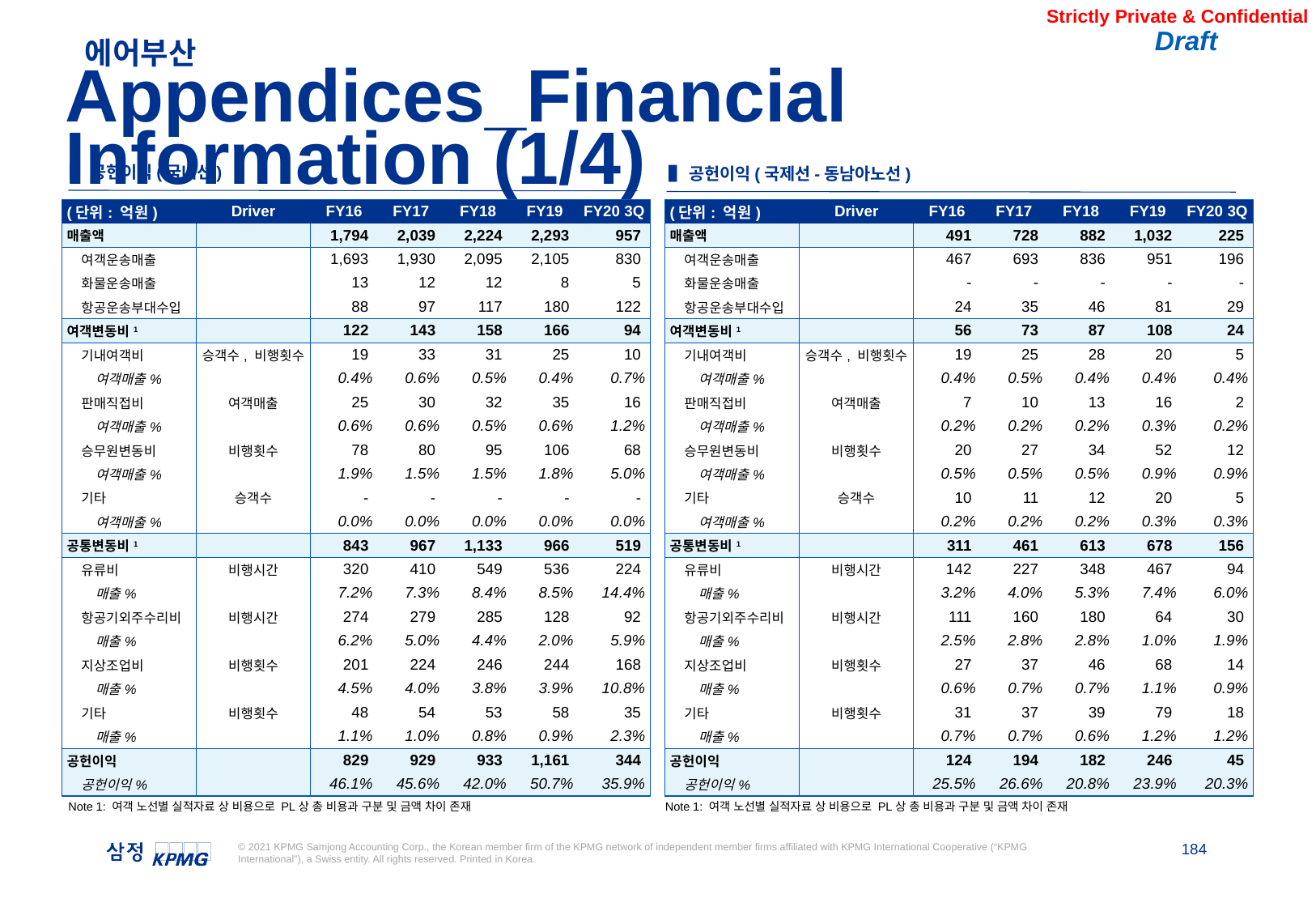

에어부산
Appendices_Financial Information (1/4)
▌공헌이익(국내선)

▌공헌이익(국제선-동남아노선)

| (단위: 억원) | Driver | FY16 | FY17 | FY18 | FY19 | FY20 3Q |
| --- | --- | --- | --- | --- | --- | --- |
| 매출액 |  | 1,794 | 2,039 | 2,224 | 2,293 | 957 |
| 여객운송매출 |  | 1,693 | 1,930 | 2,095 | 2,105 | 830 |
| 화물운송매출 |  | 13 | 12 | 12 | 8 | 5 |
| 항공운송부대수입 |  | 88 | 97 | 117 | 180 | 122 |
| 여객변동비1 |  | 122 | 143 | 158 | 166 | 94 |
| 기내여객비 | 승객수, 비행횟수 | 19 | 33 | 31 | 25 | 10 |
| 여객매출% |  | 0.4% | 0.6% | 0.5% | 0.4% | 0.7% |
| 판매직접비 | 여객매출 | 25 | 30 | 32 | 35 | 16 |
| 여객매출% |  | 0.6% | 0.6% | 0.5% | 0.6% | 1.2% |
| 승무원변동비 | 비행횟수 | 78 | 80 | 95 | 106 | 68 |
| 여객매출% |  | 1.9% | 1.5% | 1.5% | 1.8% | 5.0% |
| 기타 | 승객수 | - | - | - | - | - |
| 여객매출% |  | 0.0% | 0.0% | 0.0% | 0.0% | 0.0% |
| 공통변동비1 |  | 843 | 967 | 1,133 | 966 | 519 |
| 유류비 | 비행시간 | 320 | 410 | 549 | 536 | 224 |
| 매출% |  | 7.2% | 7.3% | 8.4% | 8.5% | 14.4% |
| 항공기외주수리비 | 비행시간 | 274 | 279 | 285 | 128 | 92 |
| 매출% |  | 6.2% | 5.0% | 4.4% | 2.0% | 5.9% |
| 지상조업비 | 비행횟수 | 201 | 224 | 246 | 244 | 168 |
| 매출% |  | 4.5% | 4.0% | 3.8% | 3.9% | 10.8% |
| 기타 | 비행횟수 | 48 | 54 | 53 | 58 | 35 |
| 매출% |  | 1.1% | 1.0% | 0.8% | 0.9% | 2.3% |
| 공헌이익 |  | 829 | 929 | 933 | 1,161 | 344 |
| 공헌이익% |  | 46.1% | 45.6% | 42.0% | 50.7% | 35.9% |
| (단위: 억원) | Driver | FY16 | FY17 | FY18 | FY19 | FY20 3Q |
| --- | --- | --- | --- | --- | --- | --- |
| 매출액 |  | 491 | 728 | 882 | 1,032 | 225 |
| 여객운송매출 |  | 467 | 693 | 836 | 951 | 196 |
| 화물운송매출 |  | - | - | - | - | - |
| 항공운송부대수입 |  | 24 | 35 | 46 | 81 | 29 |
| 여객변동비1 |  | 56 | 73 | 87 | 108 | 24 |
| 기내여객비 | 승객수, 비행횟수 | 19 | 25 | 28 | 20 | 5 |
| 여객매출% |  | 0.4% | 0.5% | 0.4% | 0.4% | 0.4% |
| 판매직접비 | 여객매출 | 7 | 10 | 13 | 16 | 2 |
| 여객매출% |  | 0.2% | 0.2% | 0.2% | 0.3% | 0.2% |
| 승무원변동비 | 비행횟수 | 20 | 27 | 34 | 52 | 12 |
| 여객매출% |  | 0.5% | 0.5% | 0.5% | 0.9% | 0.9% |
| 기타 | 승객수 | 10 | 11 | 12 | 20 | 5 |
| 여객매출% |  | 0.2% | 0.2% | 0.2% | 0.3% | 0.3% |
| 공통변동비1 |  | 311 | 461 | 613 | 678 | 156 |
| 유류비 | 비행시간 | 142 | 227 | 348 | 467 | 94 |
| 매출% |  | 3.2% | 4.0% | 5.3% | 7.4% | 6.0% |
| 항공기외주수리비 | 비행시간 | 111 | 160 | 180 | 64 | 30 |
| 매출% |  | 2.5% | 2.8% | 2.8% | 1.0% | 1.9% |
| 지상조업비 | 비행횟수 | 27 | 37 | 46 | 68 | 14 |
| 매출% |  | 0.6% | 0.7% | 0.7% | 1.1% | 0.9% |
| 기타 | 비행횟수 | 31 | 37 | 39 | 79 | 18 |
| 매출% |  | 0.7% | 0.7% | 0.6% | 1.2% | 1.2% |
| 공헌이익 |  | 124 | 194 | 182 | 246 | 45 |
| 공헌이익% |  | 25.5% | 26.6% | 20.8% | 23.9% | 20.3% |
Note 1: 여객 노선별 실적자료 상 비용으로 PL상 총 비용과 구분 및 금액 차이 존재
Note 1: 여객 노선별 실적자료 상 비용으로 PL상 총 비용과 구분 및 금액 차이 존재